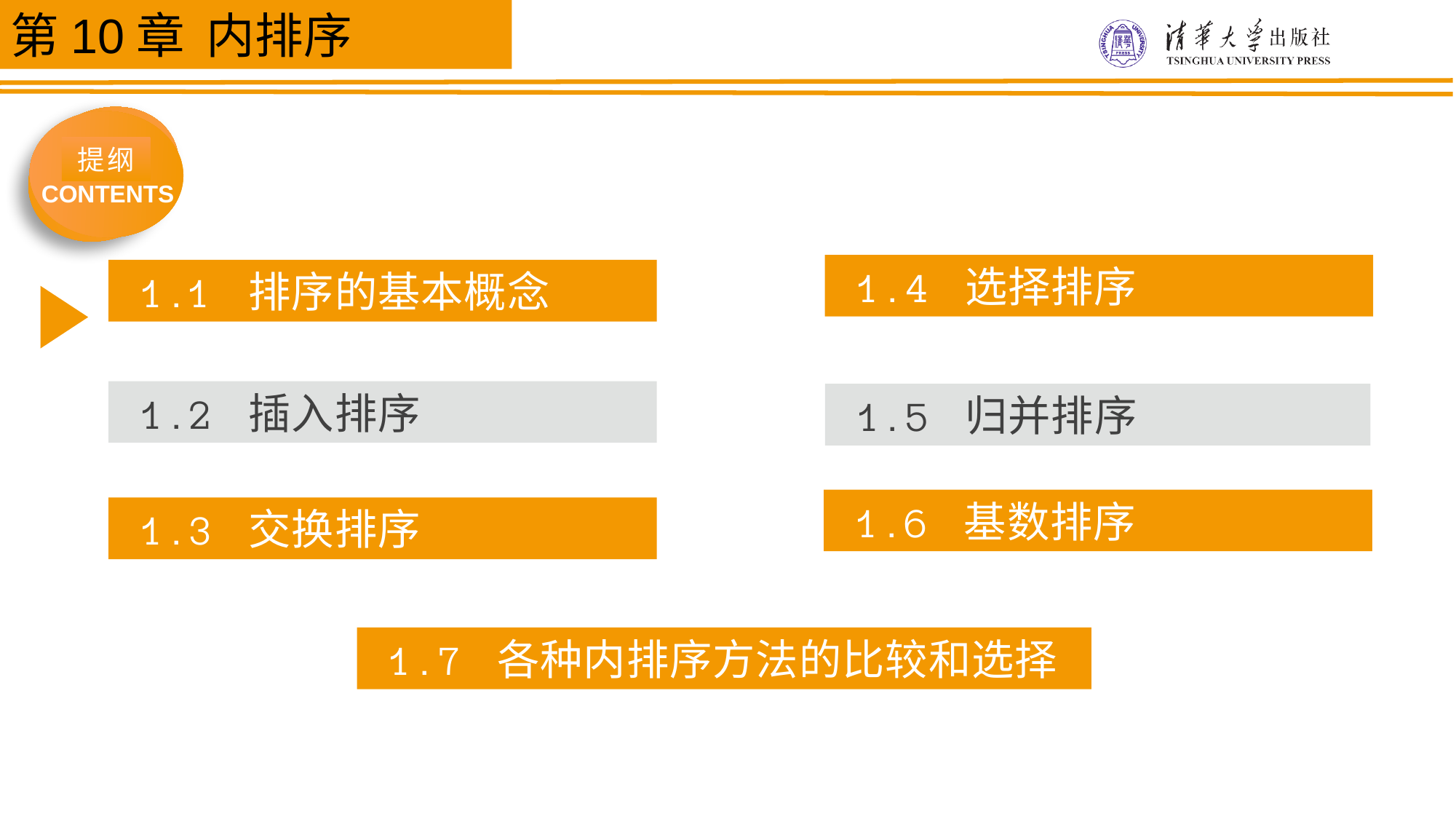

第10章  内排序

提纲
CONTENTS
1.4 选择排序
1.1 排序的基本概念

1.2 插入排序
1.5 归并排序
1.6 基数排序
1.3 交换排序
1.7 各种内排序方法的比较和选择